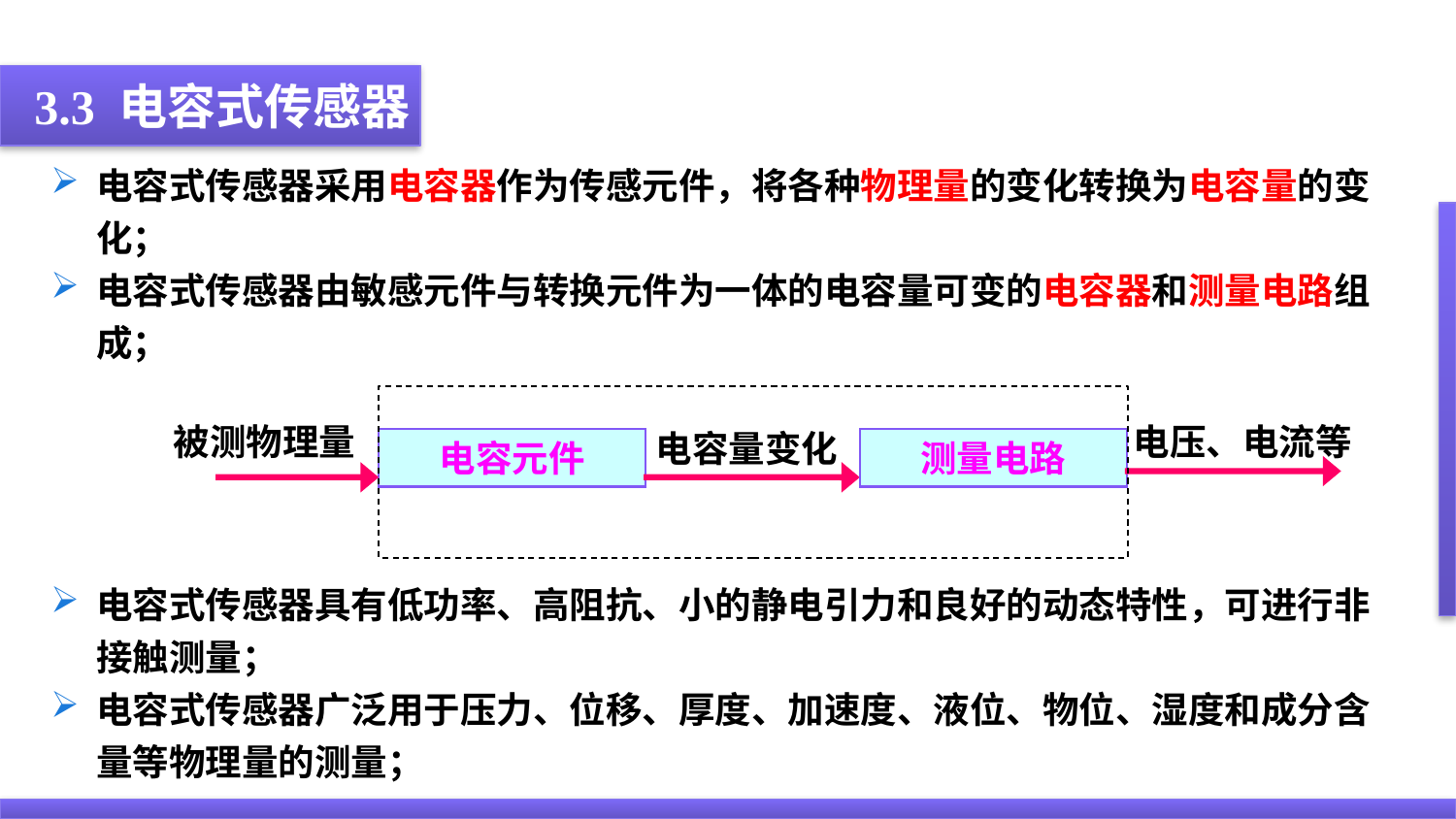

3.3 电容式传感器
电容式传感器采用电容器作为传感元件，将各种物理量的变化转换为电容量的变化；
电容式传感器由敏感元件与转换元件为一体的电容量可变的电容器和测量电路组成；

电容式传感器具有低功率、高阻抗、小的静电引力和良好的动态特性，可进行非接触测量；
电容式传感器广泛用于压力、位移、厚度、加速度、液位、物位、湿度和成分含量等物理量的测量；

    被测物理量
电容量变化
电容元件

测量电路

电压、电流等